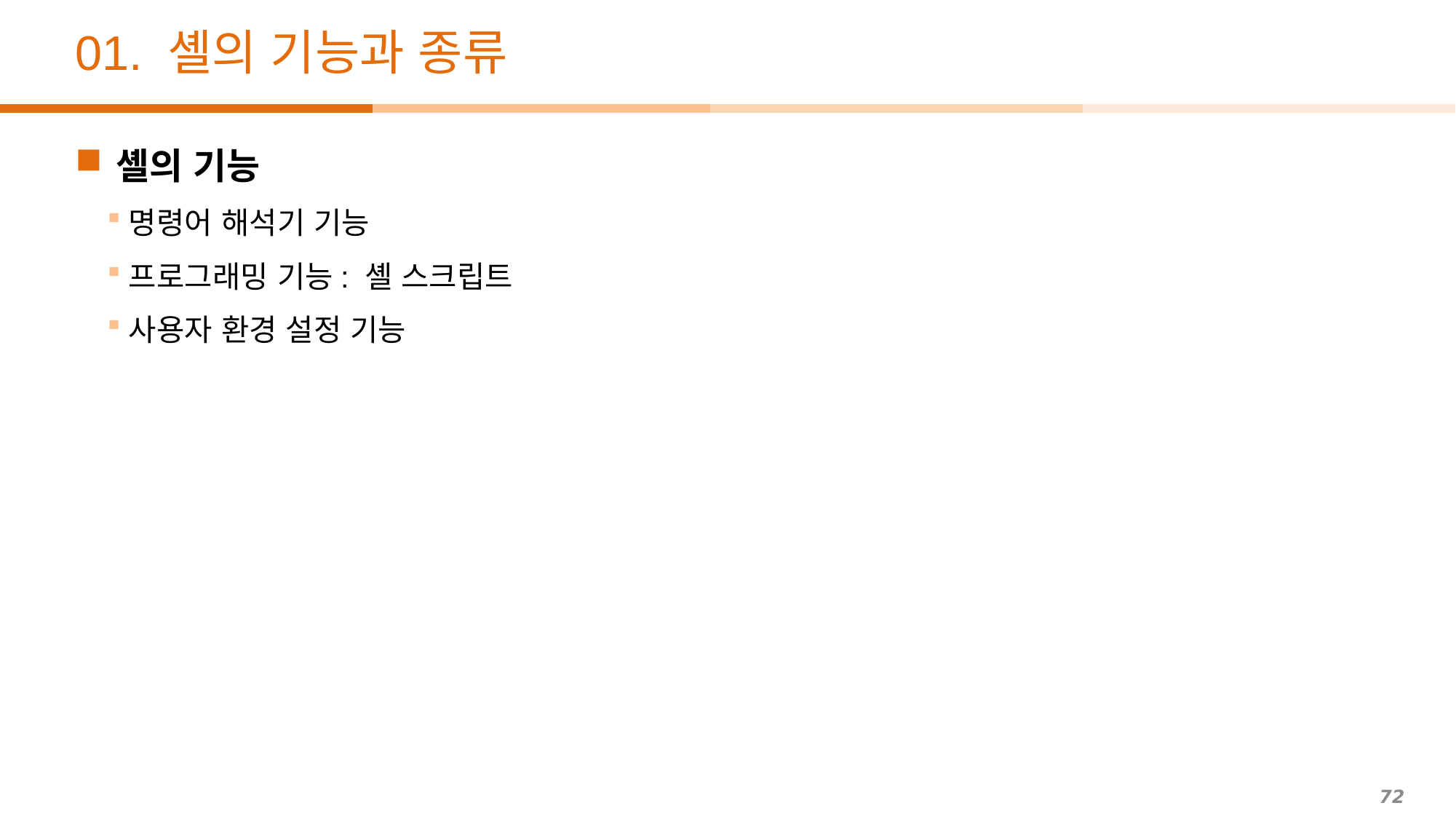

# 01. 셸의 기능과 종류
셸의 기능
명령어 해석기 기능
프로그래밍 기능: 셸 스크립트
사용자 환경 설정 기능